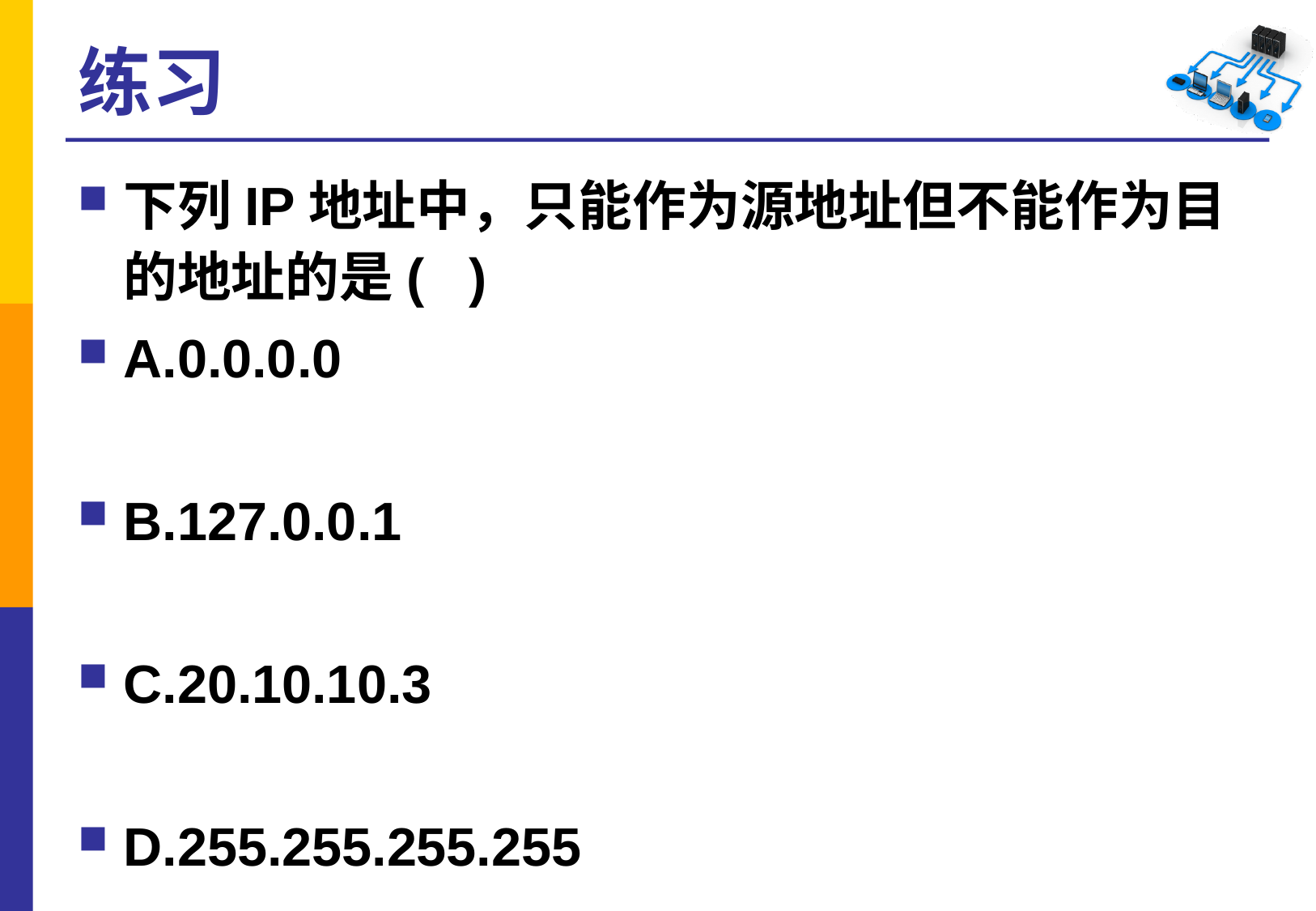

# 练习
下列IP地址中，只能作为源地址但不能作为目的地址的是(   )
A.0.0.0.0

B.127.0.0.1

C.20.10.10.3

D.255.255.255.255